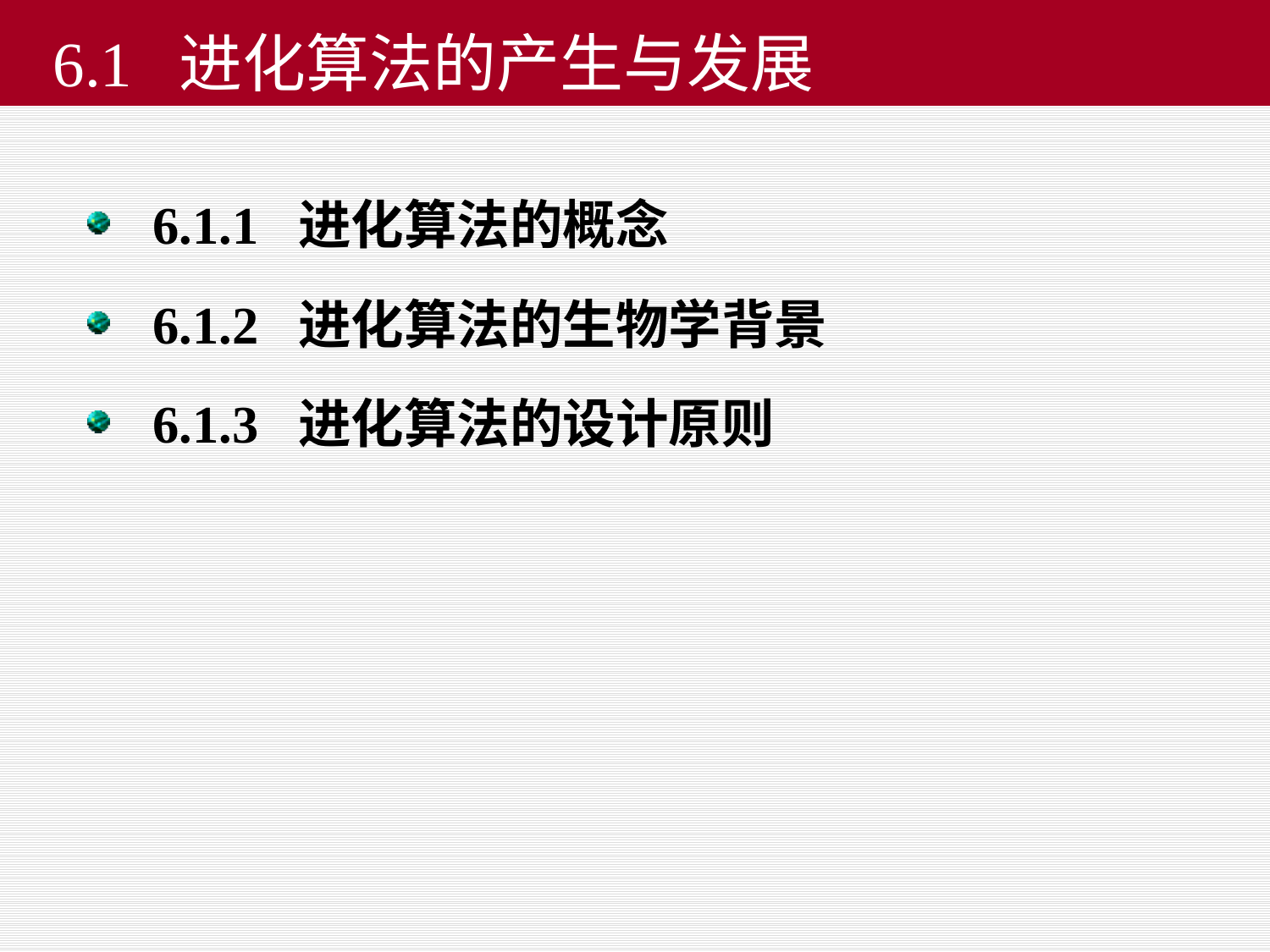

# 6.1  进化算法的产生与发展
6.1.1  进化算法的概念
6.1.2  进化算法的生物学背景
6.1.3  进化算法的设计原则
21